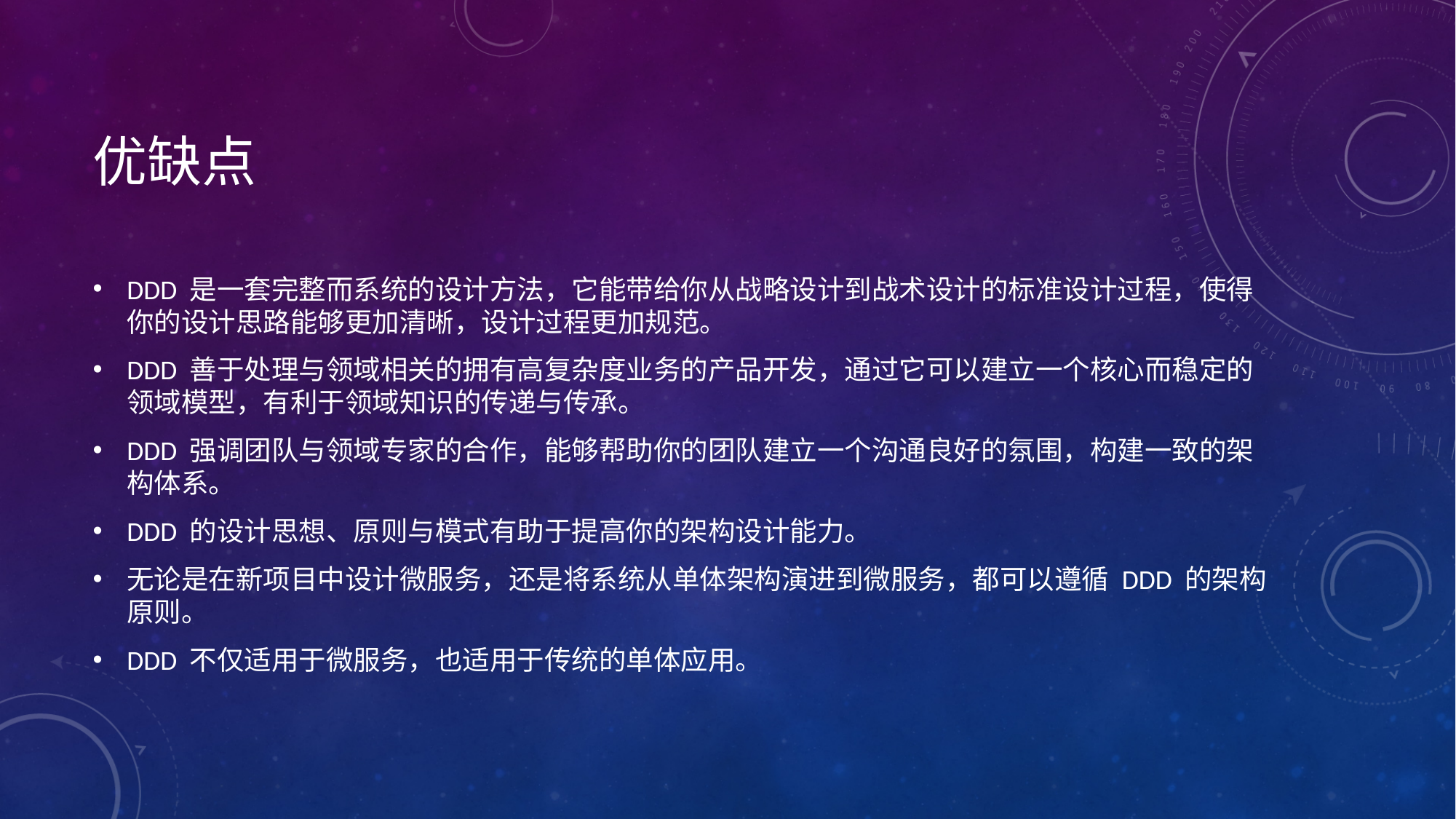

# 优缺点
DDD 是一套完整而系统的设计方法，它能带给你从战略设计到战术设计的标准设计过程，使得你的设计思路能够更加清晰，设计过程更加规范。
DDD 善于处理与领域相关的拥有高复杂度业务的产品开发，通过它可以建立一个核心而稳定的领域模型，有利于领域知识的传递与传承。
DDD 强调团队与领域专家的合作，能够帮助你的团队建立一个沟通良好的氛围，构建一致的架构体系。
DDD 的设计思想、原则与模式有助于提高你的架构设计能力。
无论是在新项目中设计微服务，还是将系统从单体架构演进到微服务，都可以遵循 DDD 的架构原则。
DDD 不仅适用于微服务，也适用于传统的单体应用。